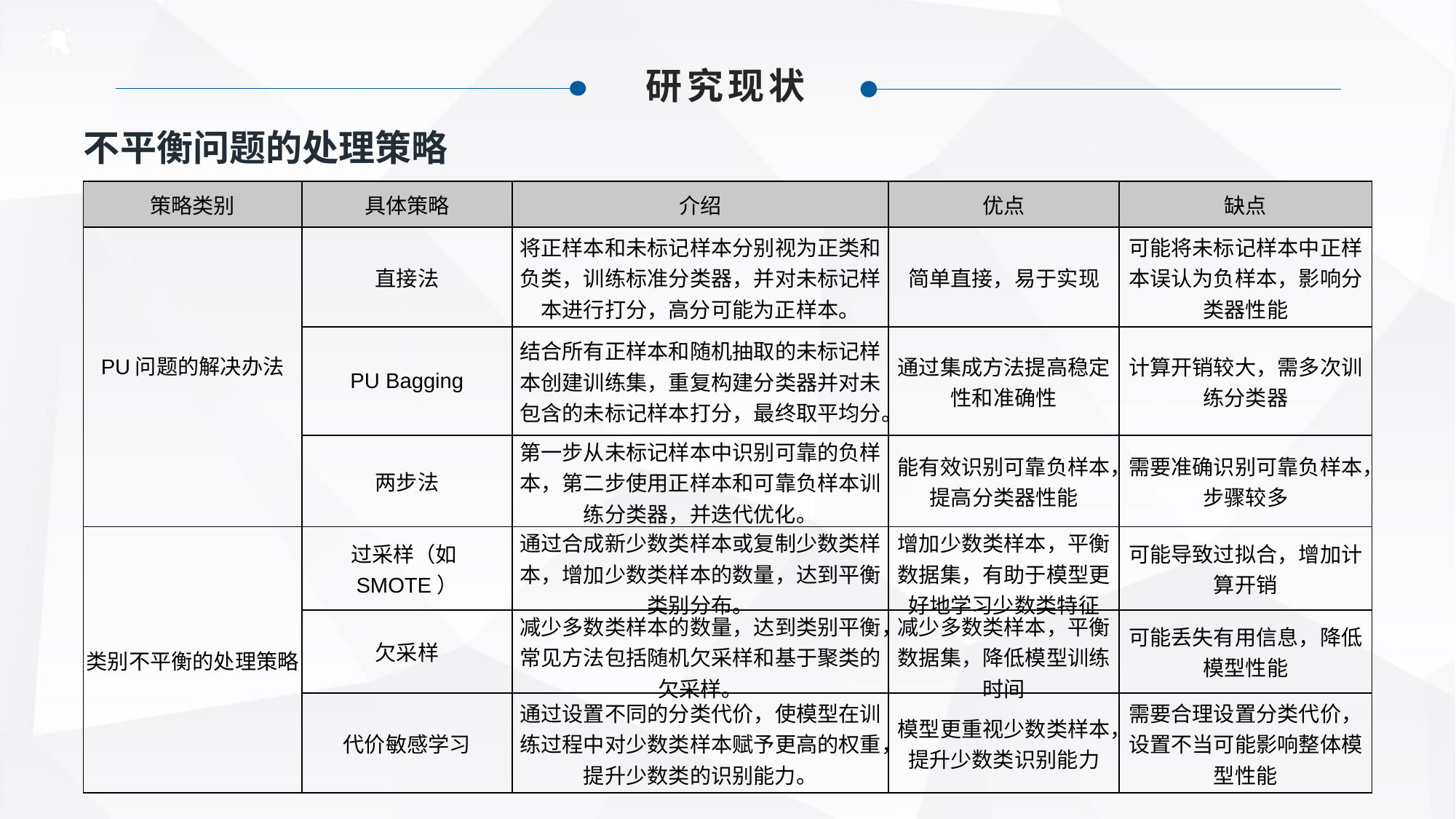

研究现状

不平衡问题的处理策略
| 策略类别 | 具体策略 | 介绍 | 优点 | 缺点 |
| --- | --- | --- | --- | --- |
| PU问题的解决办法 | 直接法 | 将正样本和未标记样本分别视为正类和负类，训练标准分类器，并对未标记样本进行打分，高分可能为正样本。 | 简单直接，易于实现 | 可能将未标记样本中正样本误认为负样本，影响分类器性能 |
|  | PU Bagging | 结合所有正样本和随机抽取的未标记样本创建训练集，重复构建分类器并对未包含的未标记样本打分，最终取平均分。 | 通过集成方法提高稳定性和准确性 | 计算开销较大，需多次训练分类器 |
|  | 两步法 | 第一步从未标记样本中识别可靠的负样本，第二步使用正样本和可靠负样本训练分类器，并迭代优化。 | 能有效识别可靠负样本，提高分类器性能 | 需要准确识别可靠负样本，步骤较多 |
| 类别不平衡的处理策略 | 过采样（如SMOTE） | 通过合成新少数类样本或复制少数类样本，增加少数类样本的数量，达到平衡类别分布。 | 增加少数类样本，平衡数据集，有助于模型更好地学习少数类特征 | 可能导致过拟合，增加计算开销 |
|  | 欠采样 | 减少多数类样本的数量，达到类别平衡，常见方法包括随机欠采样和基于聚类的欠采样。 | 减少多数类样本，平衡数据集，降低模型训练时间 | 可能丢失有用信息，降低模型性能 |
|  | 代价敏感学习 | 通过设置不同的分类代价，使模型在训练过程中对少数类样本赋予更高的权重，提升少数类的识别能力。 | 模型更重视少数类样本，提升少数类识别能力 | 需要合理设置分类代价，设置不当可能影响整体模型性能 |